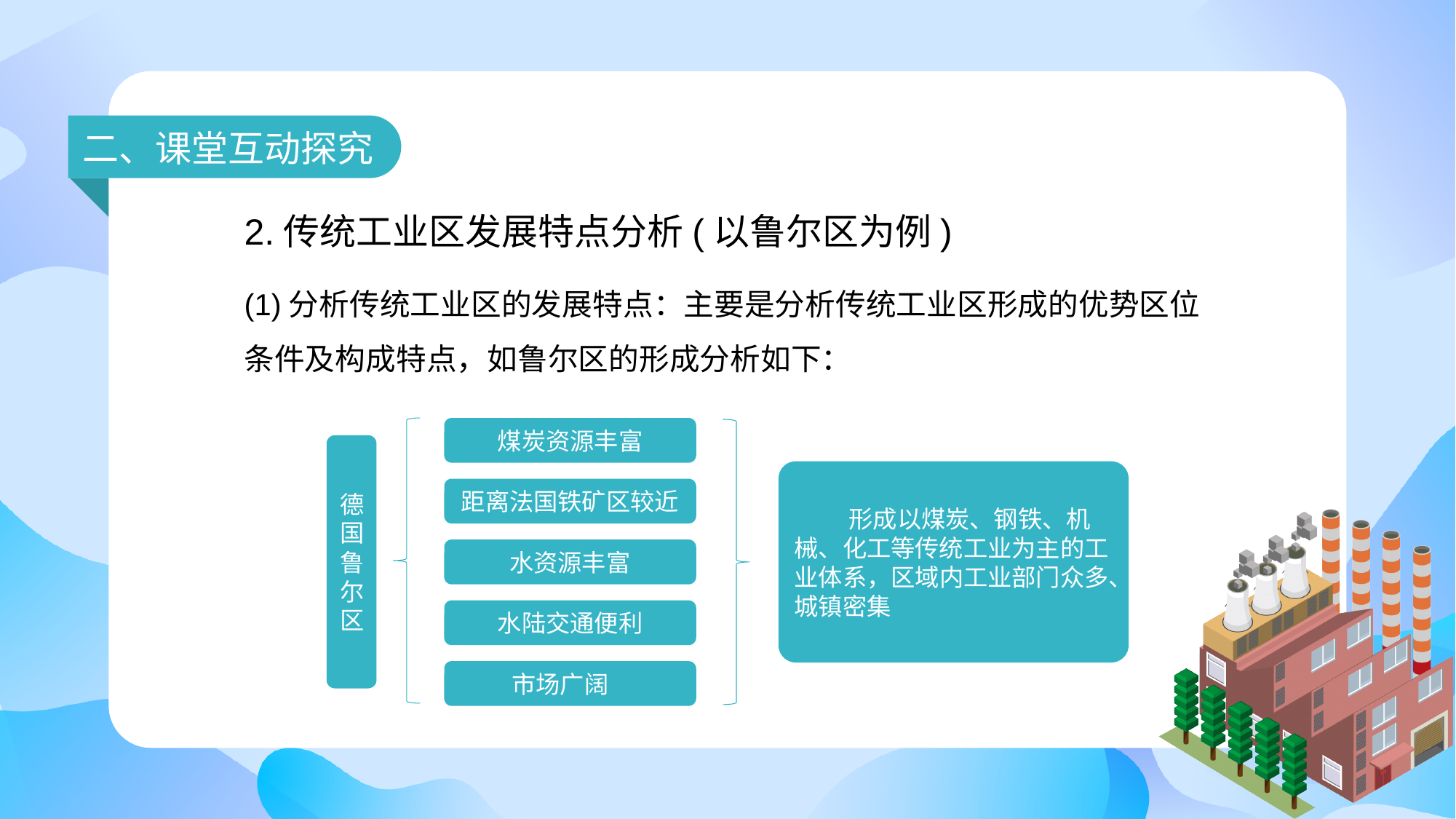

二、课堂互动探究
2.传统工业区发展特点分析(以鲁尔区为例)
(1)分析传统工业区的发展特点：主要是分析传统工业区形成的优势区位条件及构成特点，如鲁尔区的形成分析如下：

煤炭资源丰富

德国鲁尔区
形成以煤炭、钢铁、机械、化工等传统工业为主的工业体系，区域内工业部门众多、城镇密集
距离法国铁矿区较近
水资源丰富
水陆交通便利
市场广阔